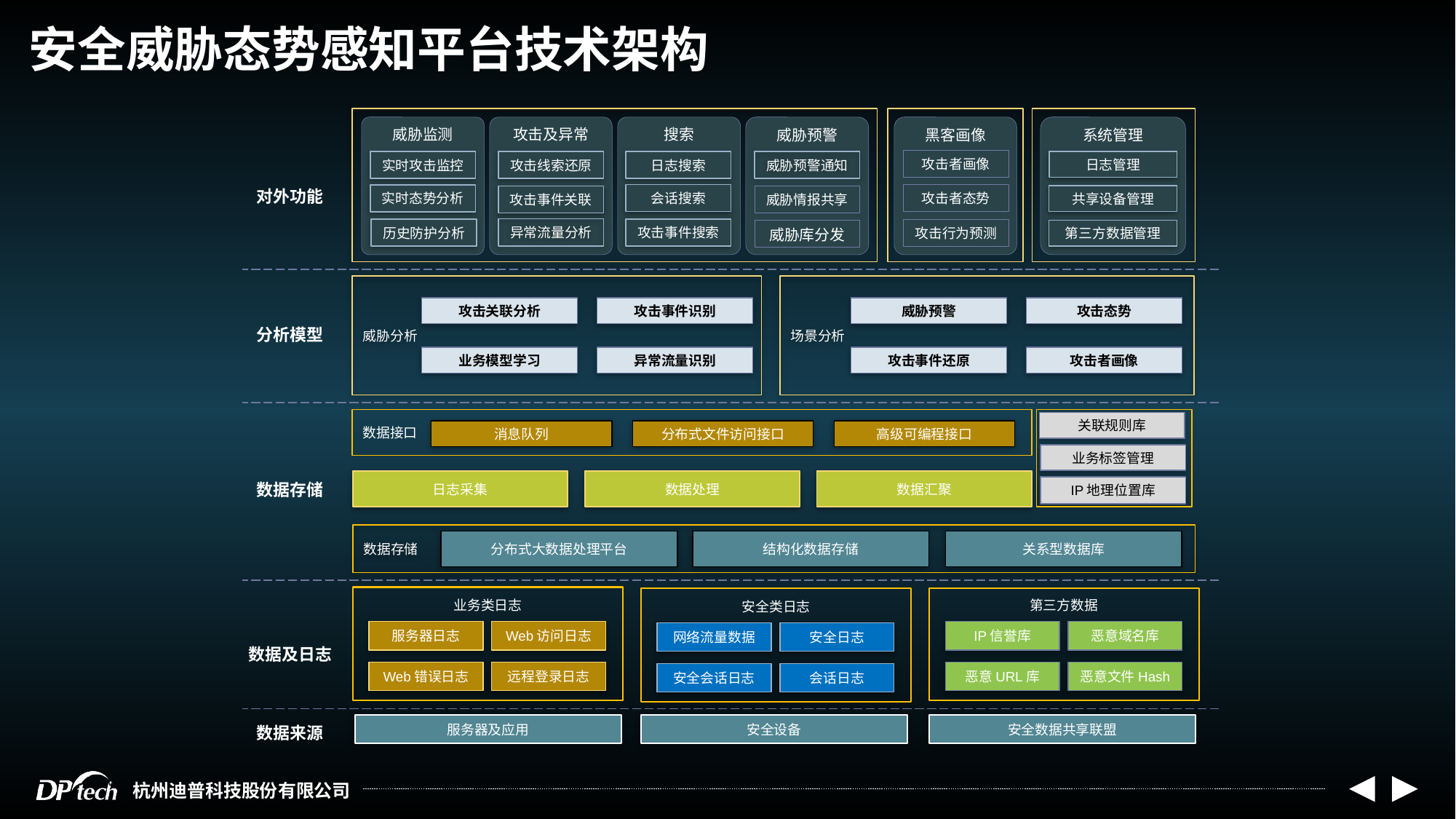

安全威胁态势感知平台技术架构

威胁监测
实时攻击监控
实时态势分析
历史防护分析
攻击及异常
攻击线索还原
攻击事件关联
搜索
日志搜索
会话搜索
攻击事件搜索
威胁预警
黑客画像
系统管理
日志管理
共享设备管理
第三方数据管理
攻击者画像
威胁预警通知
对外功能
攻击者态势
威胁情报共享
异常流量分析
攻击行为预测
威胁库分发
威胁分析
场景分析
攻击关联分析
攻击事件识别
威胁预警
攻击态势
分析模型
业务模型学习
异常流量识别
攻击事件还原
攻击者画像
数据接口
关联规则库
消息队列
分布式文件访问接口
高级可编程接口
业务标签管理
日志采集
数据处理
数据汇聚
数据存储
IP地理位置库
数据存储
分布式大数据处理平台
结构化数据存储
关系型数据库

业务类日志
第三方数据
安全类日志
服务器日志
Web访问日志
IP信誉库
恶意域名库
网络流量数据
安全日志
数据及日志
Web错误日志
远程登录日志
恶意URL库
恶意文件Hash
安全会话日志
会话日志
服务器及应用
安全设备
安全数据共享联盟
数据来源